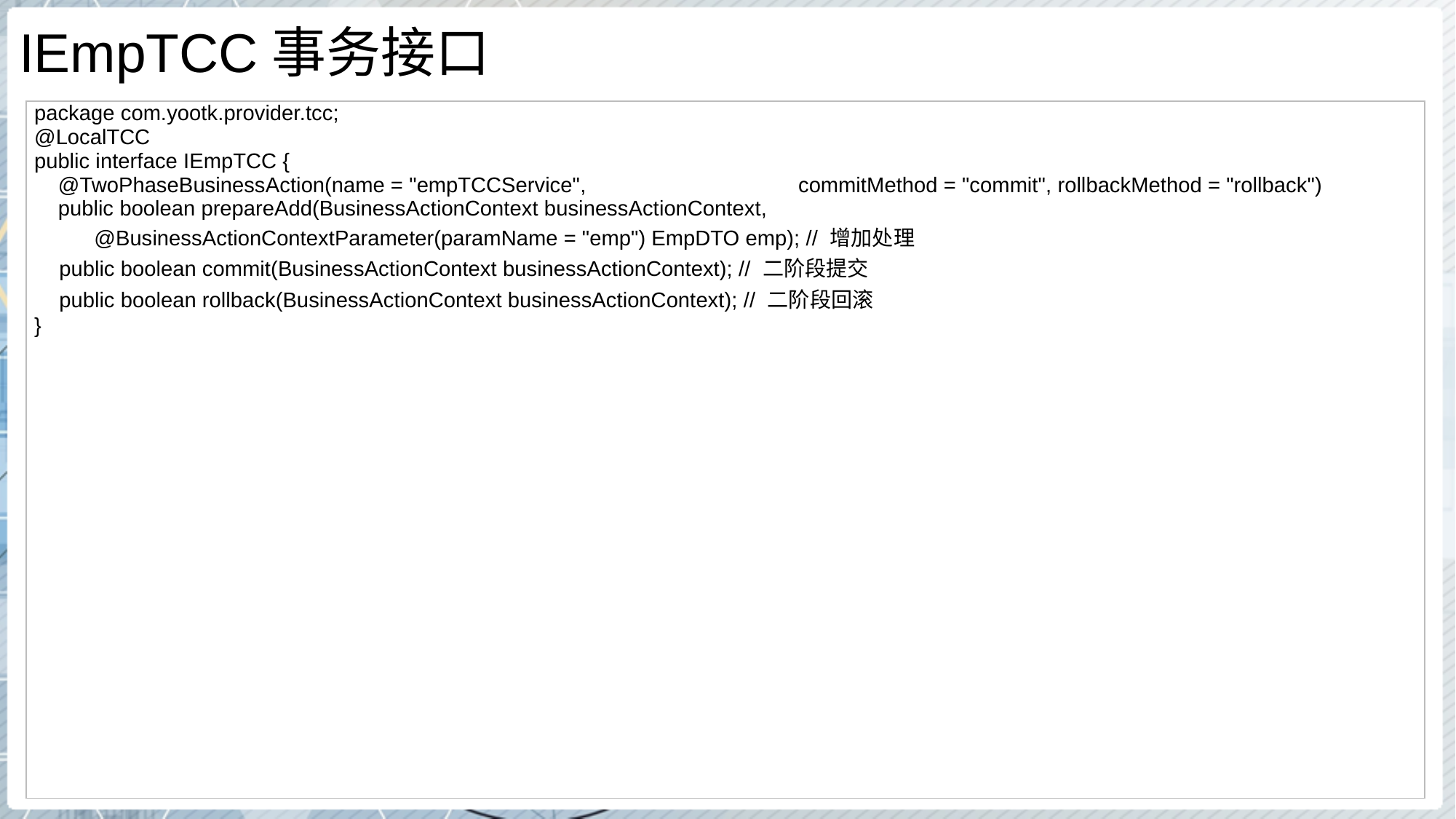

# IEmpTCC事务接口
| package com.yootk.provider.tcc; @LocalTCC public interface IEmpTCC { @TwoPhaseBusinessAction(name = "empTCCService", commitMethod = "commit", rollbackMethod = "rollback") public boolean prepareAdd(BusinessActionContext businessActionContext, @BusinessActionContextParameter(paramName = "emp") EmpDTO emp); // 增加处理 public boolean commit(BusinessActionContext businessActionContext); // 二阶段提交 public boolean rollback(BusinessActionContext businessActionContext); // 二阶段回滚 } |
| --- |